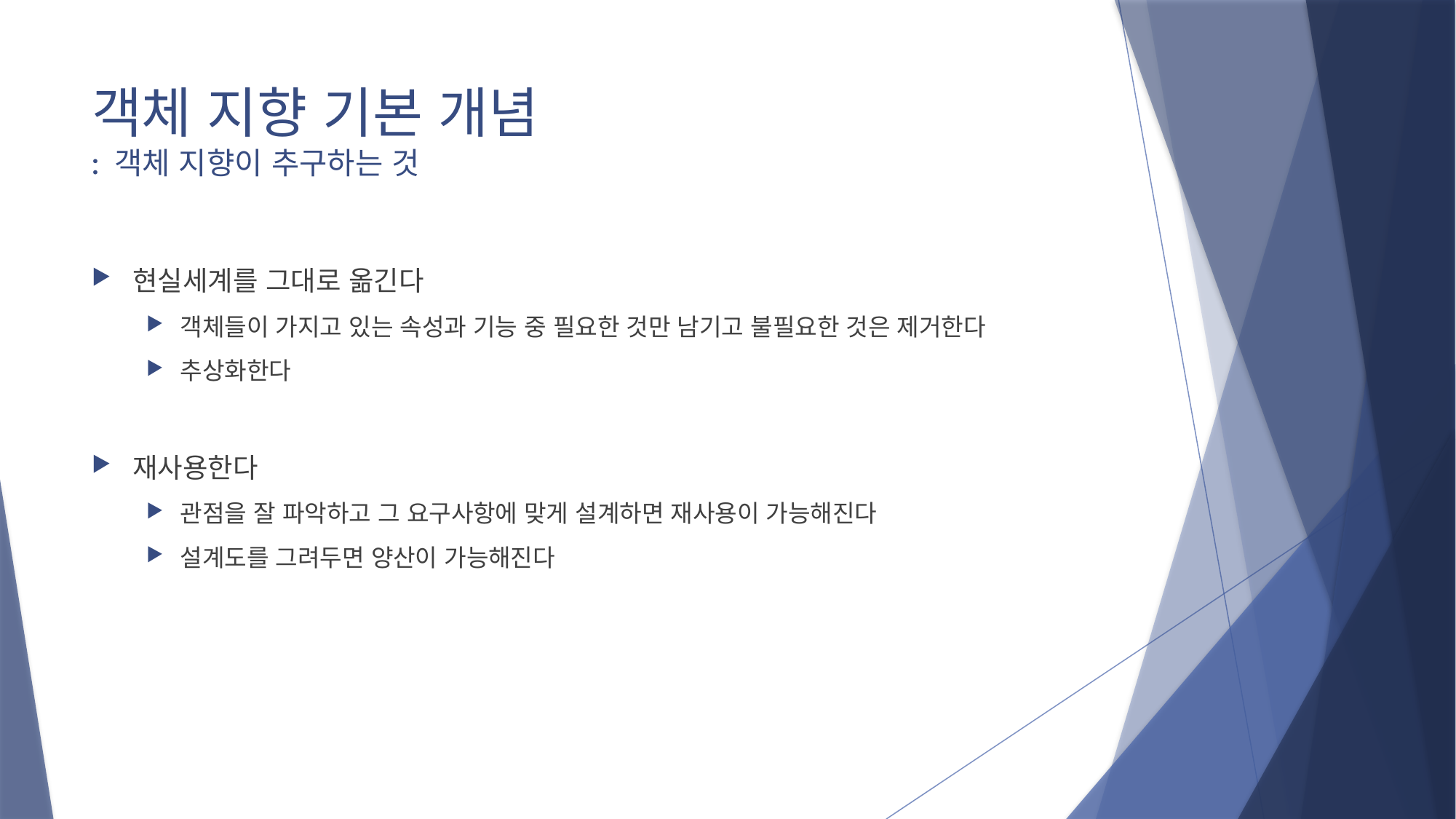

# 객체 지향 기본 개념 : 객체 지향이 추구하는 것
현실세계를 그대로 옮긴다
객체들이 가지고 있는 속성과 기능 중 필요한 것만 남기고 불필요한 것은 제거한다
추상화한다

재사용한다
관점을 잘 파악하고 그 요구사항에 맞게 설계하면 재사용이 가능해진다
설계도를 그려두면 양산이 가능해진다